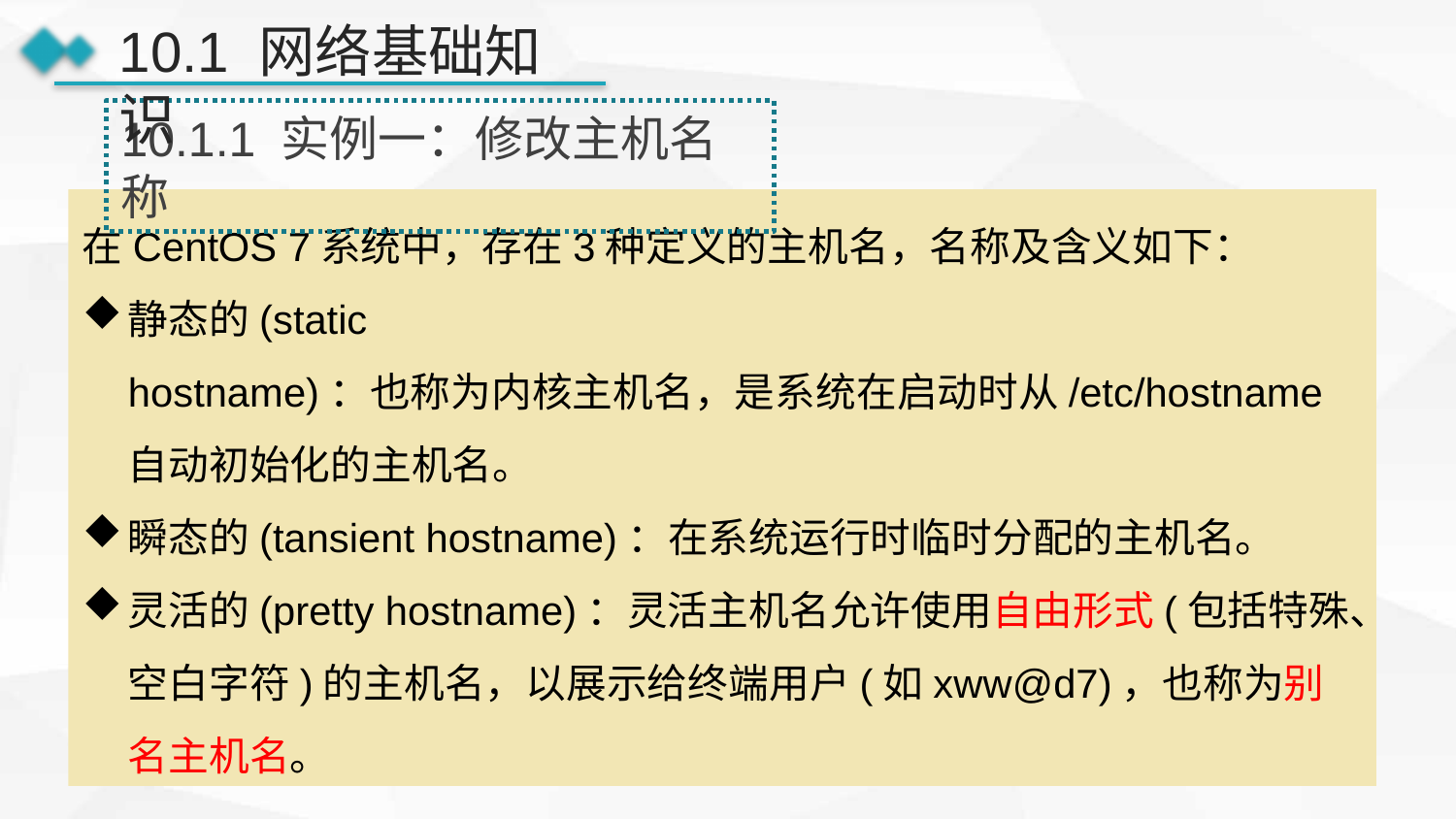

10.1 网络基础知识

10.1.1 实例一：修改主机名称
在CentOS 7系统中，存在3种定义的主机名，名称及含义如下：
静态的(static hostname)：也称为内核主机名，是系统在启动时从/etc/hostname自动初始化的主机名。
瞬态的(tansient hostname)：在系统运行时临时分配的主机名。
灵活的(pretty hostname)：灵活主机名允许使用自由形式(包括特殊、空白字符)的主机名，以展示给终端用户(如xww@d7)，也称为别名主机名。